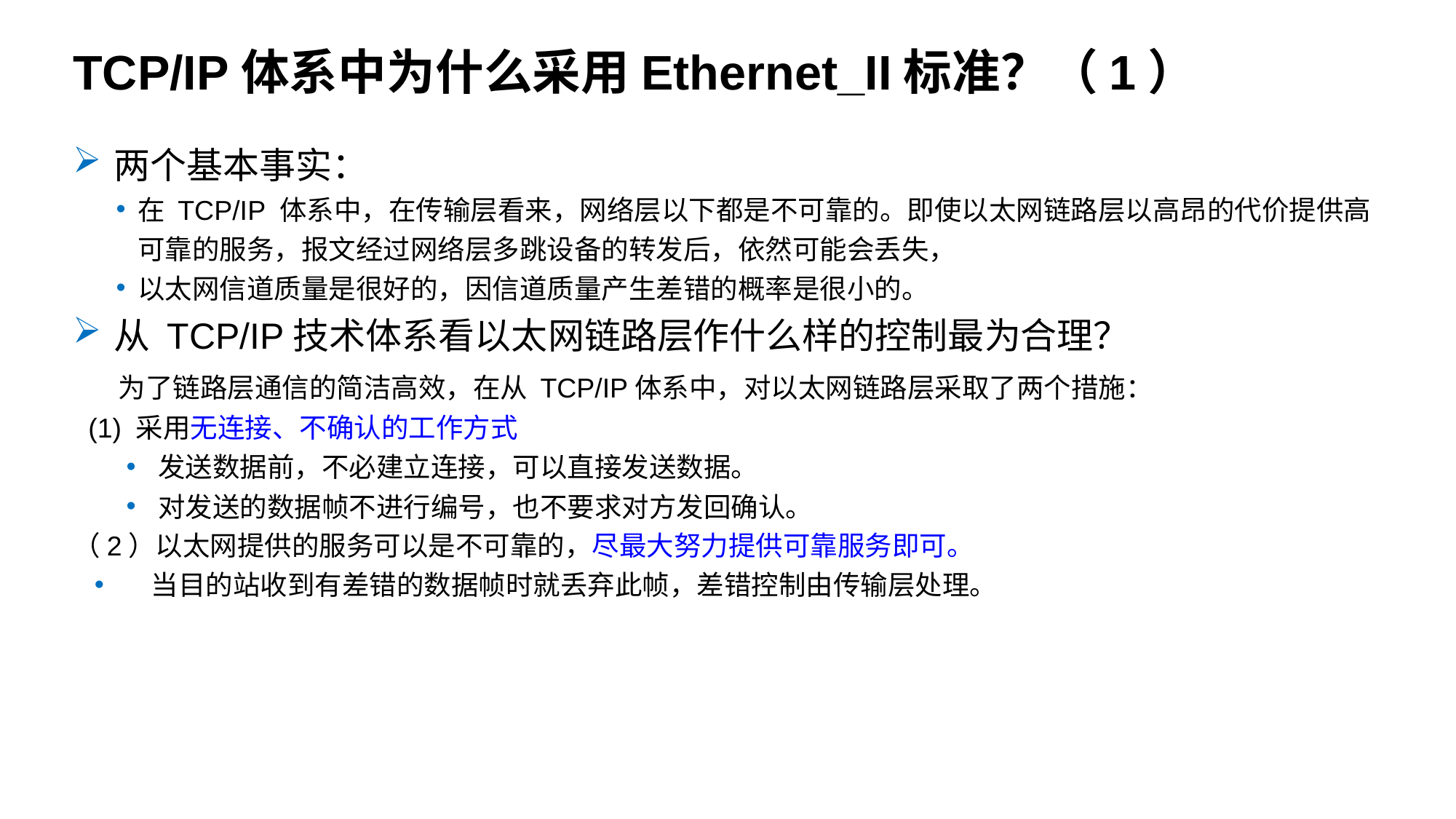

TCP/IP体系中为什么采用Ethernet_II标准？（1）
两个基本事实：
在 TCP/IP 体系中，在传输层看来，网络层以下都是不可靠的。即使以太网链路层以高昂的代价提供高可靠的服务，报文经过网络层多跳设备的转发后，依然可能会丢失，
以太网信道质量是很好的，因信道质量产生差错的概率是很小的。
从 TCP/IP技术体系看以太网链路层作什么样的控制最为合理？
     为了链路层通信的简洁高效，在从 TCP/IP体系中，对以太网链路层采取了两个措施：
  (1) 采用无连接、不确认的工作方式
发送数据前，不必建立连接，可以直接发送数据。
对发送的数据帧不进行编号，也不要求对方发回确认。
（2）以太网提供的服务可以是不可靠的，尽最大努力提供可靠服务即可。
   当目的站收到有差错的数据帧时就丢弃此帧，差错控制由传输层处理。